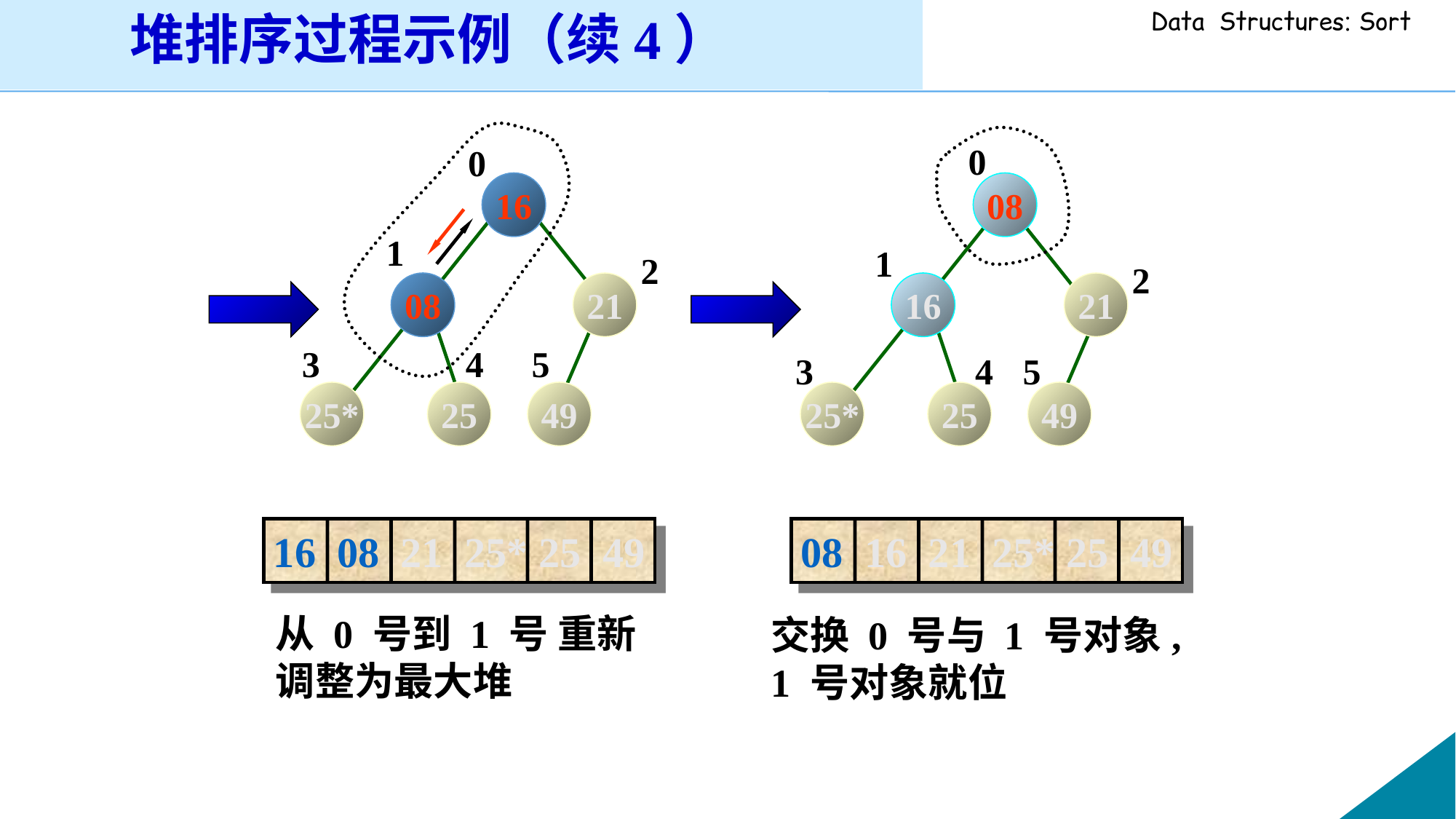

堆排序过程示例（续4）

0
0
16
08

1
1
2
2
08
21
16
21

3
4
5
3
4
5
25*
25
49
25*
25
49
16  08  21  25* 25  49

08  16  21  25* 25  49

从 0 号到 1 号 重新
调整为最大堆
交换 0 号与 1 号对象,
1 号对象就位